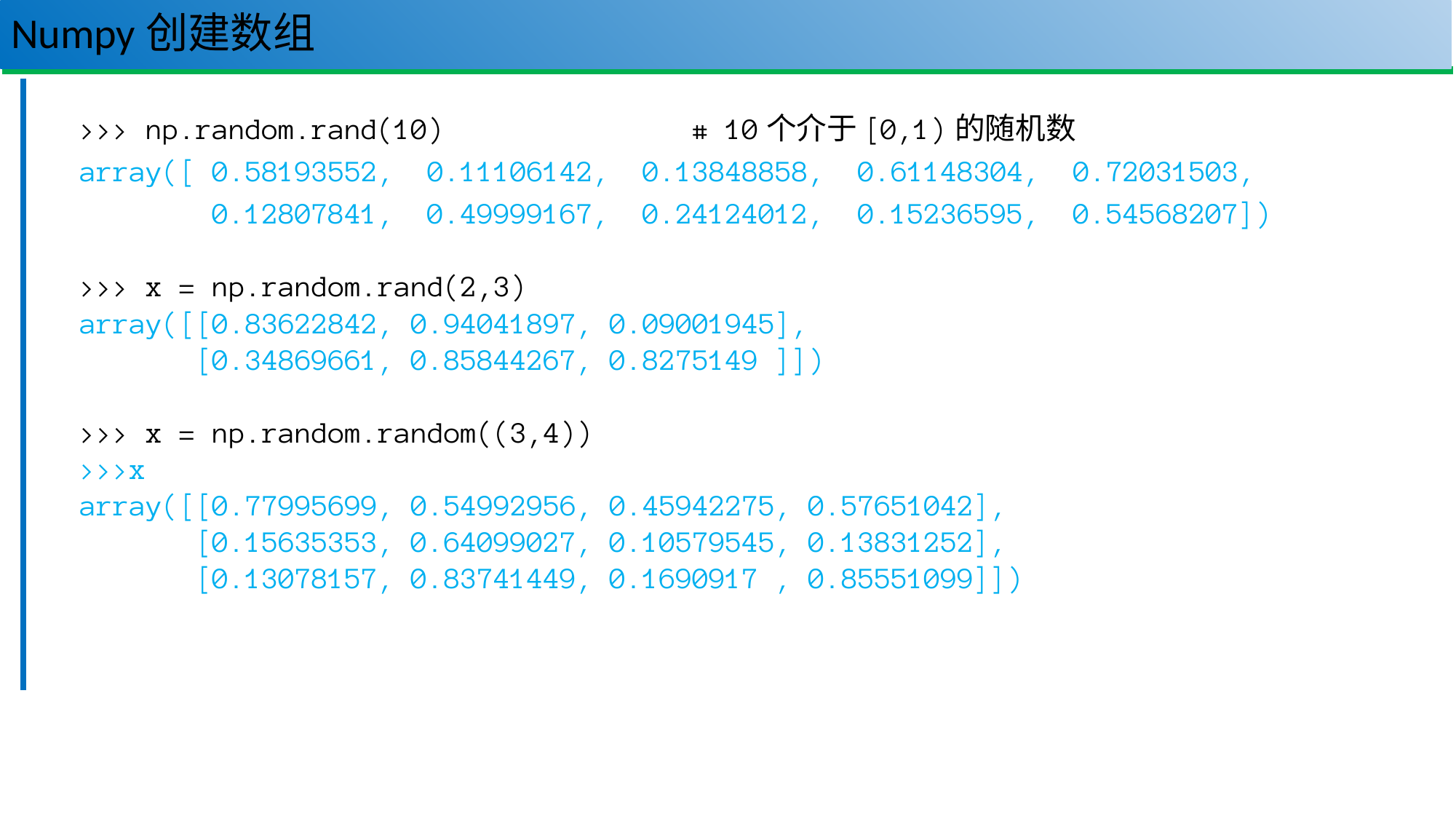

# Numpy创建数组
37
>>> np.random.rand(10)               # 10个介于[0,1)的随机数
array([ 0.58193552,  0.11106142,  0.13848858,  0.61148304,  0.72031503,
        0.12807841,  0.49999167,  0.24124012,  0.15236595,  0.54568207])

>>> x = np.random.rand(2,3)
array([[0.83622842, 0.94041897, 0.09001945],
       [0.34869661, 0.85844267, 0.8275149 ]])

>>> x = np.random.random((3,4))
>>>x
array([[0.77995699, 0.54992956, 0.45942275, 0.57651042],
       [0.15635353, 0.64099027, 0.10579545, 0.13831252],
       [0.13078157, 0.83741449, 0.1690917 , 0.85551099]])